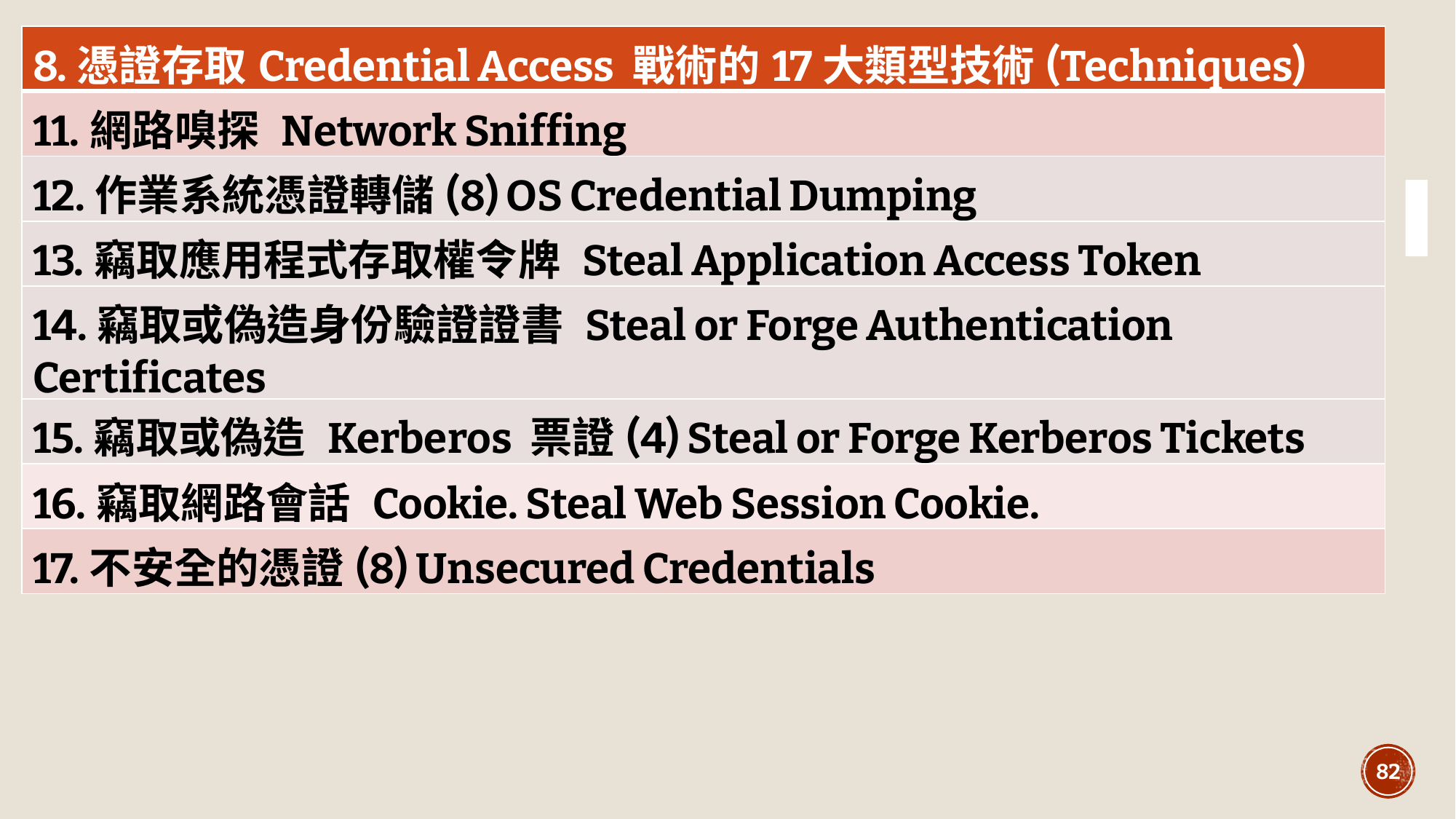

| 8.憑證存取Credential Access 戰術的17大類型技術(Techniques) |
| --- |
| 11.網路嗅探 Network Sniffing |
| 12.作業系統憑證轉儲(8) OS Credential Dumping |
| 13.竊取應用程式存取權令牌 Steal Application Access Token |
| 14.竊取或偽造身份驗證證書 Steal or Forge Authentication Certificates |
| 15.竊取或偽造 Kerberos 票證(4) Steal or Forge Kerberos Tickets |
| 16.竊取網路會話 Cookie. Steal Web Session Cookie. |
| 17.不安全的憑證(8) Unsecured Credentials |

82